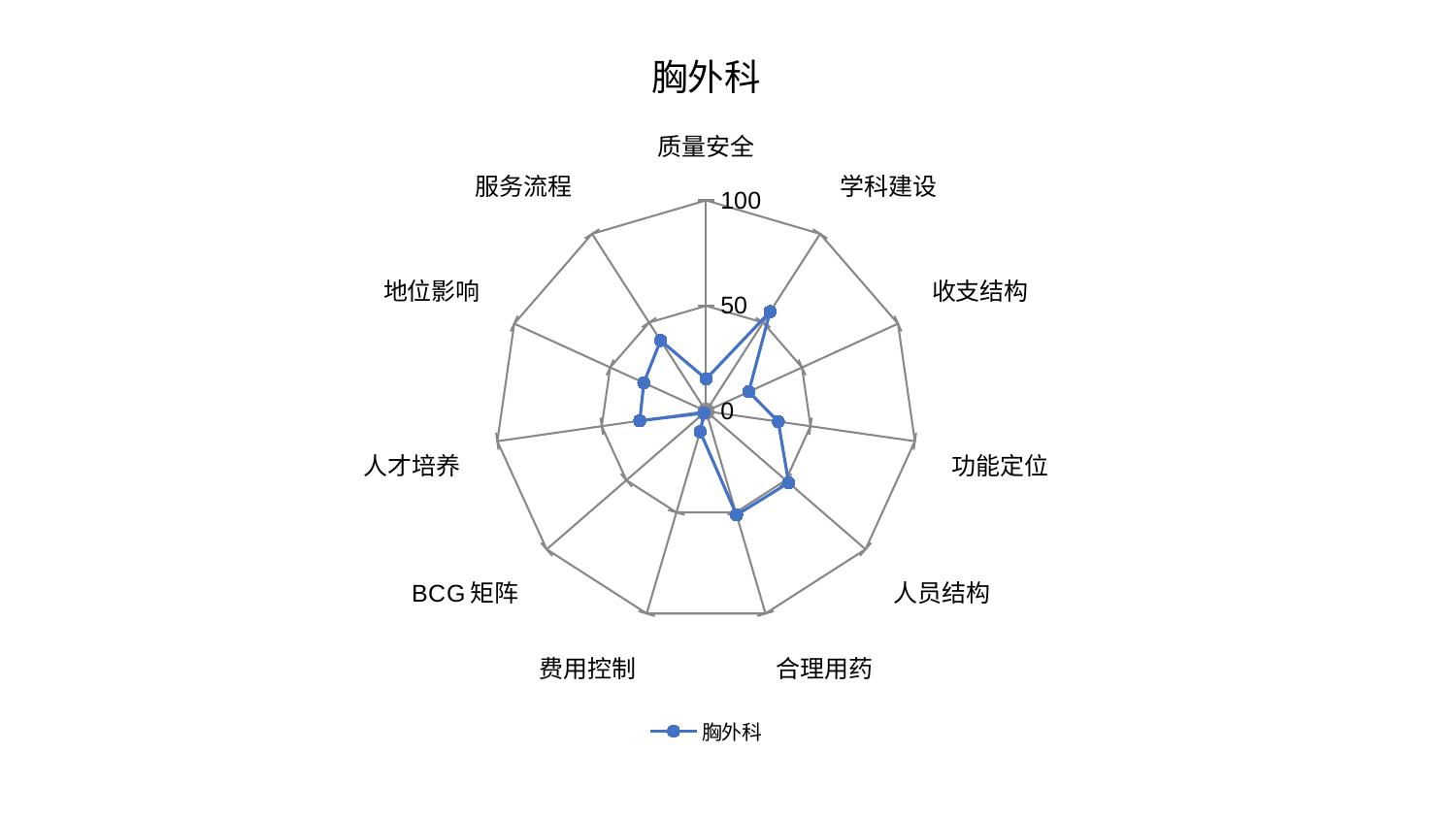

### Chart: 胸外科

| Category | 胸外科 |
|---|---|
| 质量安全 | 15.314946316144235 |
| 学科建设 | 56.173736110956334 |
| 收支结构 | 22.229460824243656 |
| 功能定位 | 34.575290580219004 |
| 人员结构 | 51.789756969029945 |
| 合理用药 | 51.29659348699267 |
| 费用控制 | 10.095965835198212 |
| BCG矩阵 | 1.4004519651788747 |
| 人才培养 | 31.773967671966755 |
| 地位影响 | 32.48420594915592 |
| 服务流程 | 39.92482862286673 |
139